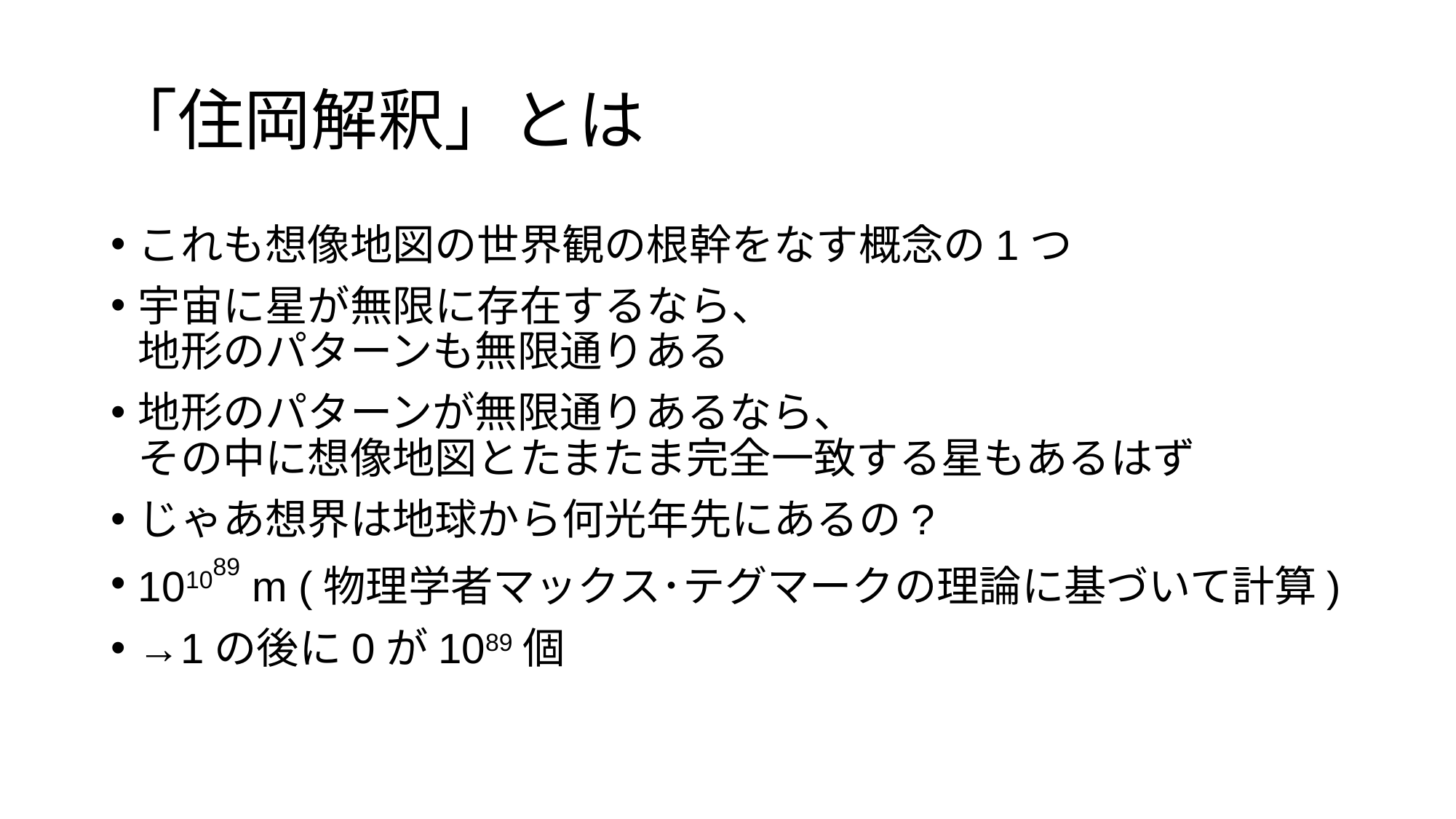

# 「住岡解釈」とは
これも想像地図の世界観の根幹をなす概念の1つ
宇宙に星が無限に存在するなら、
地形のパターンも無限通りある
地形のパターンが無限通りあるなら、
その中に想像地図とたまたま完全一致する星もあるはず
じゃあ想界は地球から何光年先にあるの?
101089 m (物理学者マックス･テグマークの理論に基づいて計算)
→1の後に0が1089個